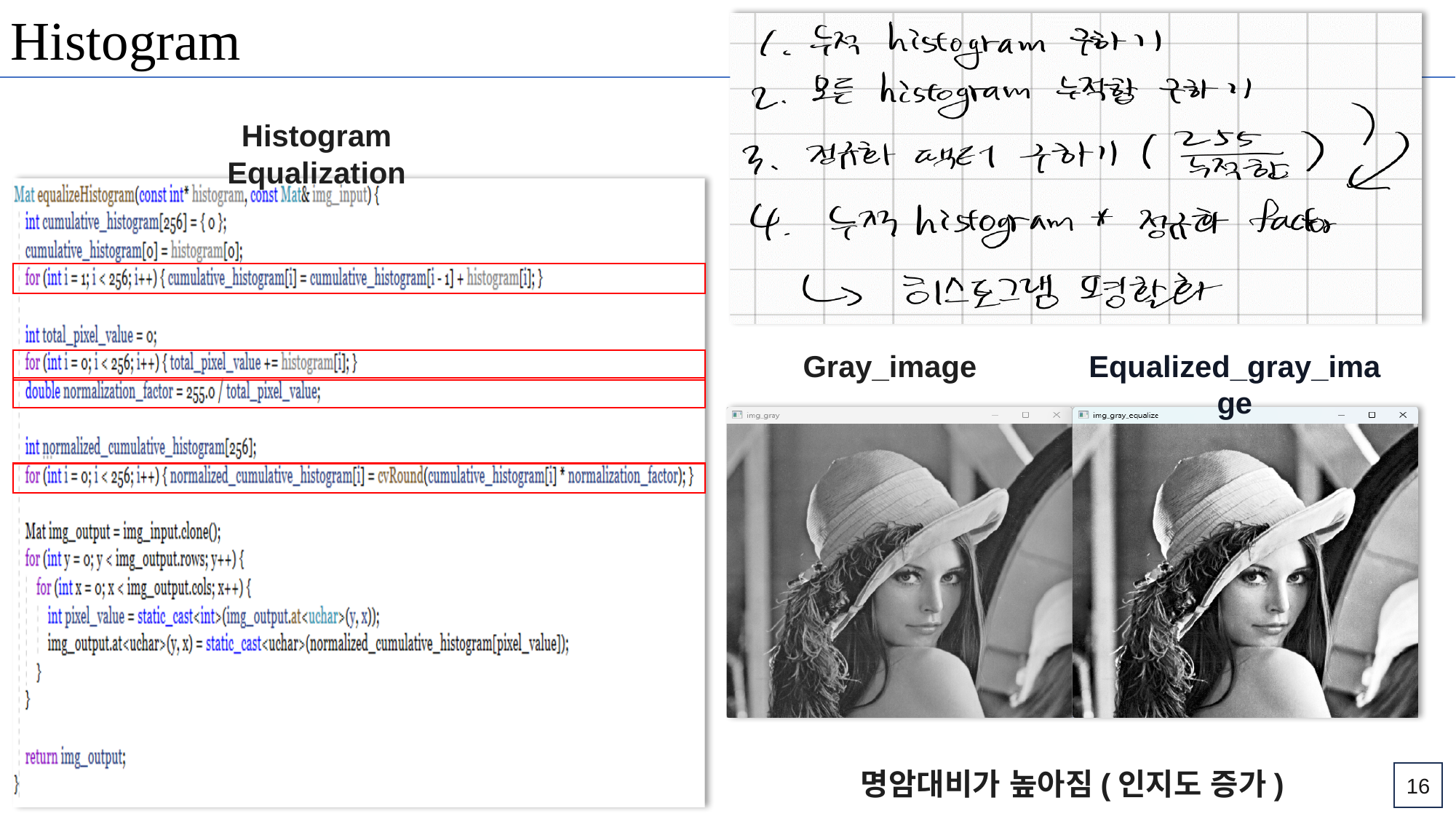

Histogram

Histogram Equalization

Gray_image
Equalized_gray_image

명암대비가 높아짐(인지도 증가)
16